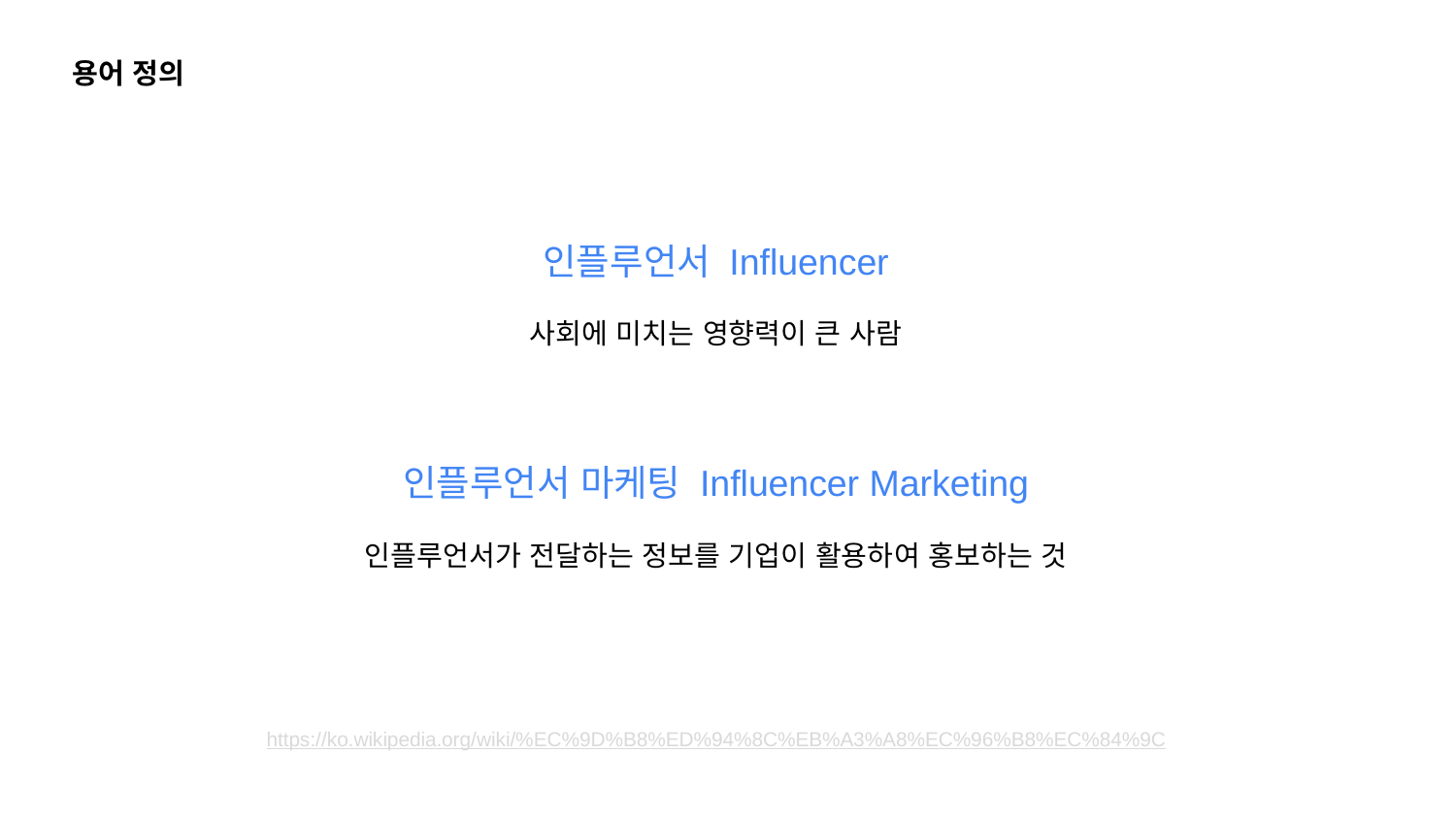

용어 정의
인플루언서 Influencer
사회에 미치는 영향력이 큰 사람
인플루언서 마케팅 Influencer Marketing
인플루언서가 전달하는 정보를 기업이 활용하여 홍보하는 것
https://ko.wikipedia.org/wiki/%EC%9D%B8%ED%94%8C%EB%A3%A8%EC%96%B8%EC%84%9C